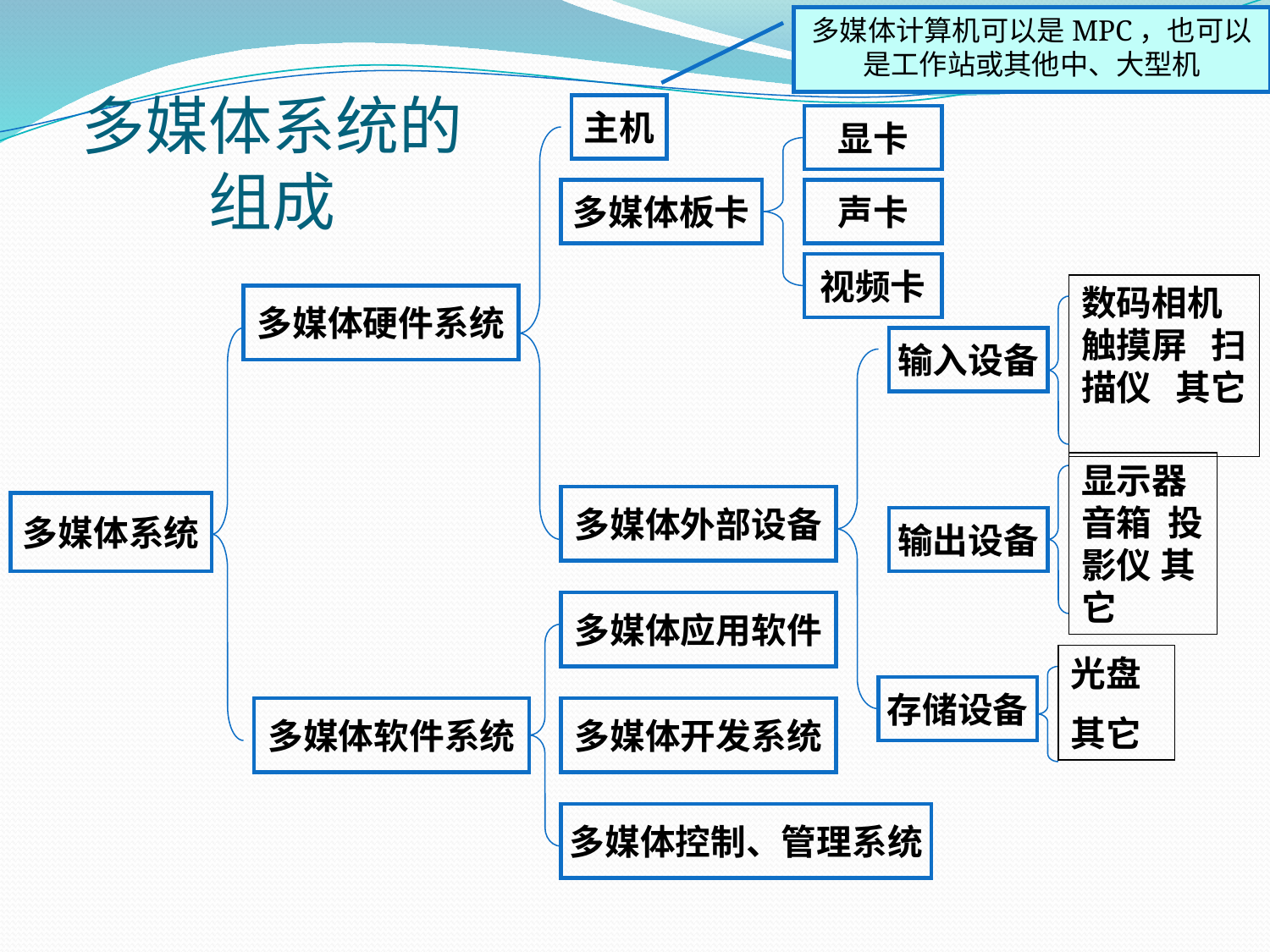

多媒体计算机可以是MPC，也可以是工作站或其他中、大型机
# 多媒体系统的组成
主机

多媒体板卡
多媒体外部设备
显卡

声卡
视频卡
数码相机触摸屏   扫描仪   其它

多媒体硬件系统

多媒体软件系统
输入设备

输出设备
存储设备
显示器 音箱  投影仪 其它

多媒体系统
多媒体应用软件

多媒体开发系统
多媒体控制、管理系统
光盘
其它